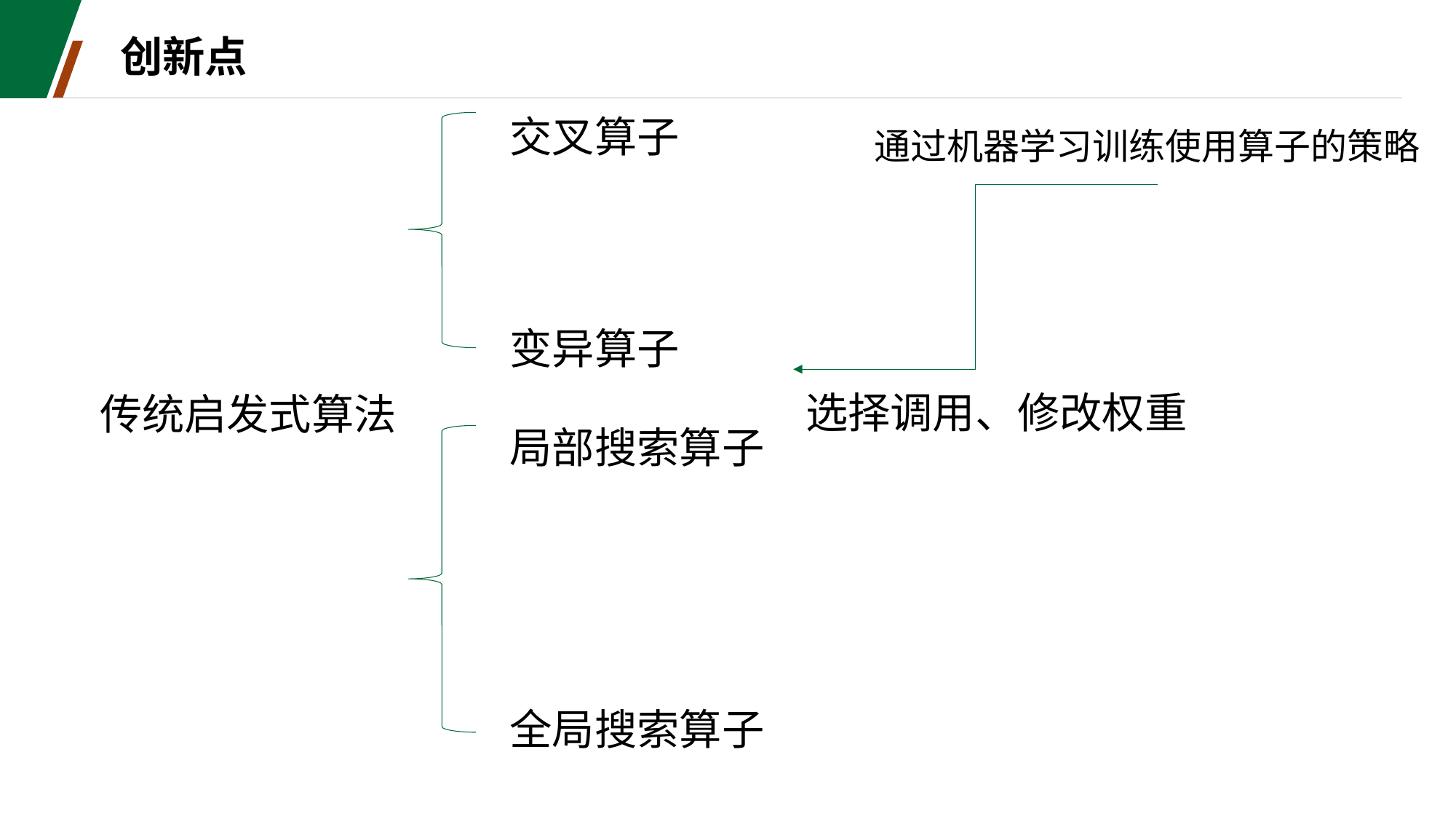

# 创新点
交叉算子

通过机器学习训练使用算子的策略
变异算子
选择调用、修改权重
传统启发式算法
局部搜索算子

全局搜索算子